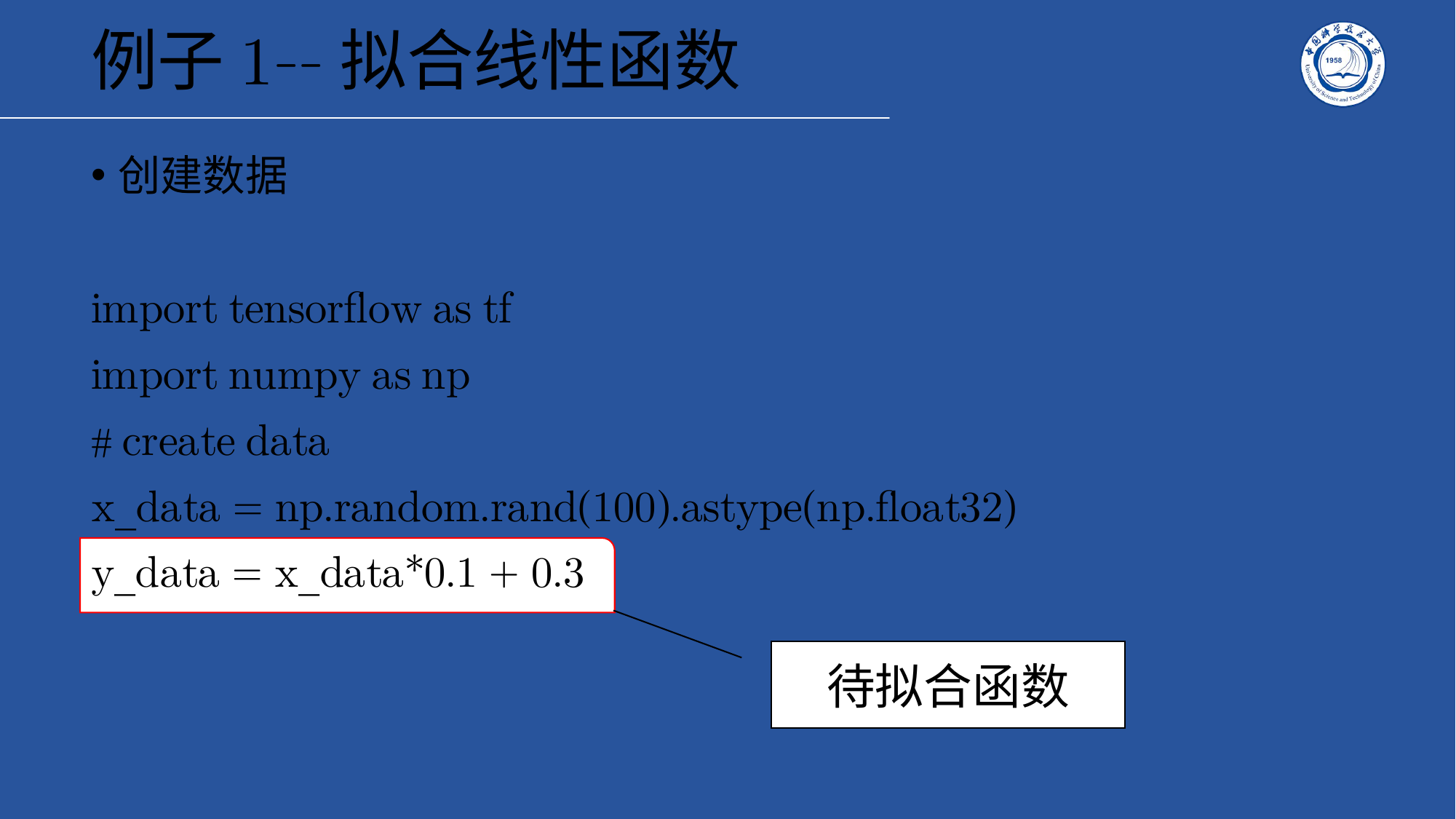

# 例子1--拟合线性函数
19
创建数据

import tensorflow as tf
import numpy as np
# create data
x_data = np.random.rand(100).astype(np.float32)
y_data = x_data*0.1 + 0.3

待拟合函数